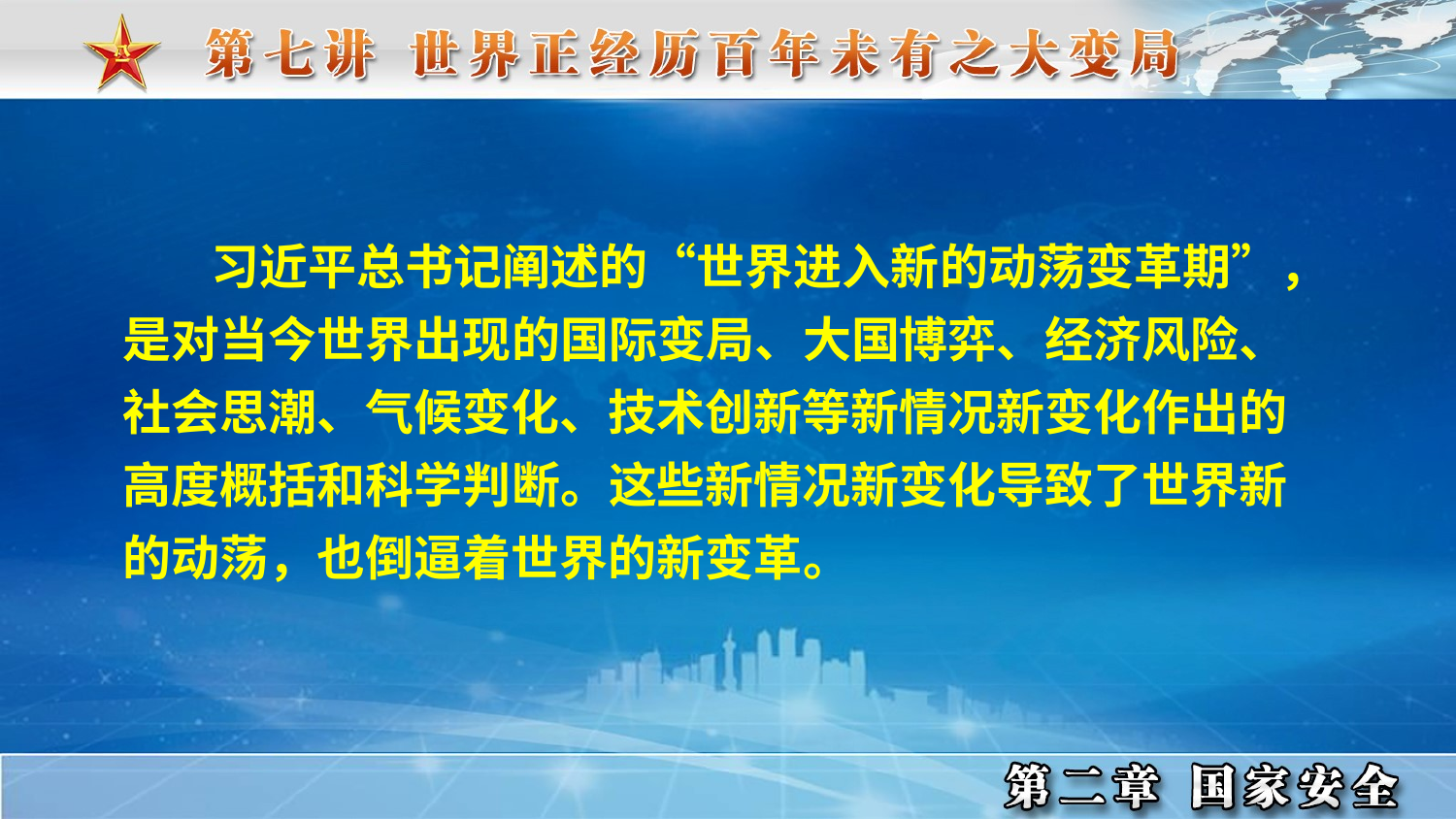

习近平总书记阐述的“世界进入新的动荡变革期”，是对当今世界出现的国际变局、大国博弈、经济风险、社会思潮、气候变化、技术创新等新情况新变化作出的高度概括和科学判断。这些新情况新变化导致了世界新的动荡，也倒逼着世界的新变革。